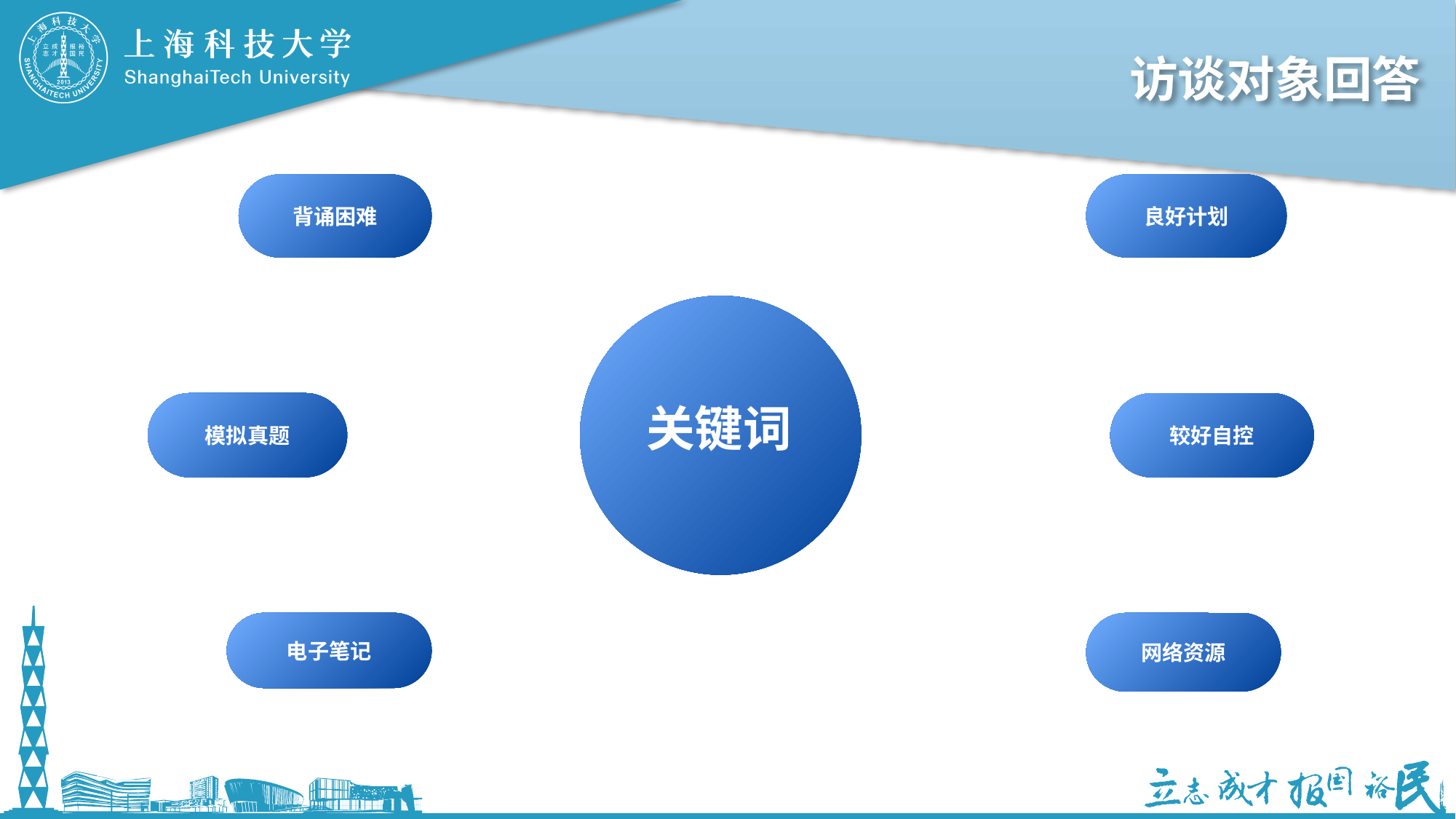

# 访谈对象回答
背诵困难
良好计划
模拟真题
较好自控
电子笔记
网络资源

关键词